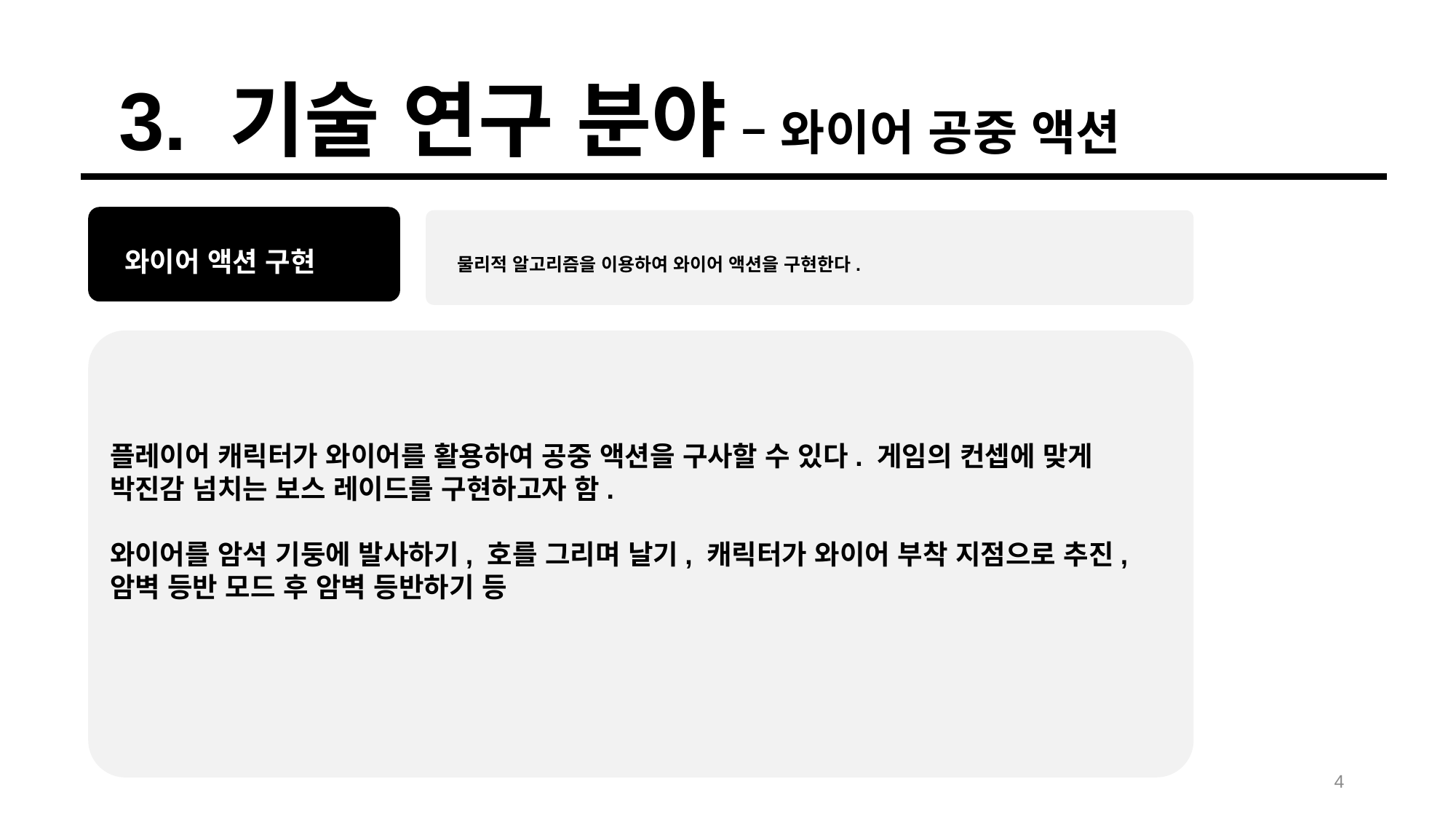

3. 기술 연구 분야 – 와이어 공중 액션

와이어 액션 구현

물리적 알고리즘을 이용하여 와이어 액션을 구현한다.
플레이어 캐릭터가 와이어를 활용하여 공중 액션을 구사할 수 있다. 게임의 컨셉에 맞게 박진감 넘치는 보스 레이드를 구현하고자 함.

와이어를 암석 기둥에 발사하기, 호를 그리며 날기, 캐릭터가 와이어 부착 지점으로 추진, 암벽 등반 모드 후 암벽 등반하기 등

4